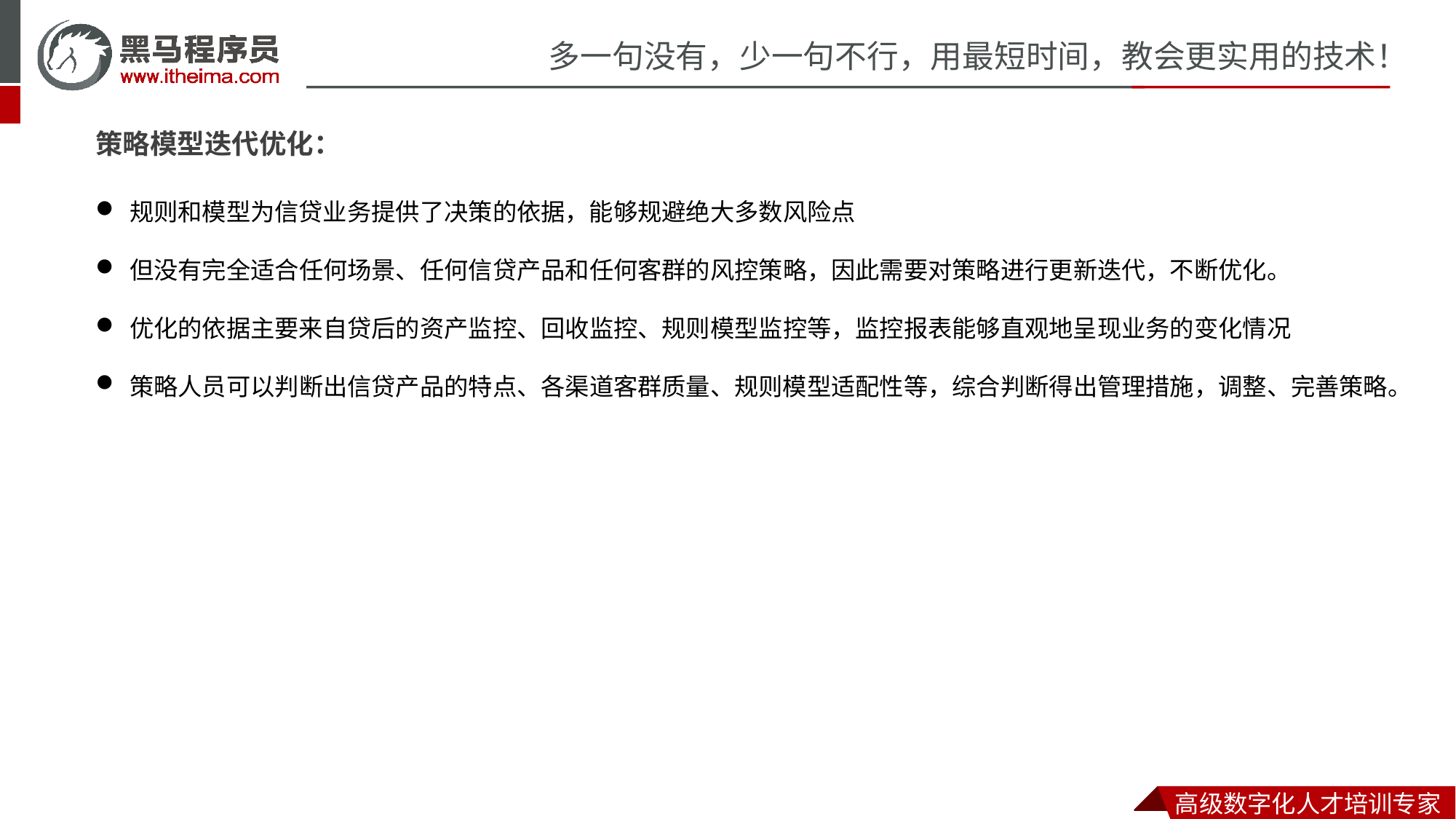

策略模型迭代优化：

规则和模型为信贷业务提供了决策的依据，能够规避绝大多数风险点

但没有完全适合任何场景、任何信贷产品和任何客群的风控策略，因此需要对策略进行更新迭代，不断优化。

优化的依据主要来自贷后的资产监控、回收监控、规则模型监控等，监控报表能够直观地呈现业务的变化情况

策略人员可以判断出信贷产品的特点、各渠道客群质量、规则模型适配性等，综合判断得出管理措施，调整、完善策略。